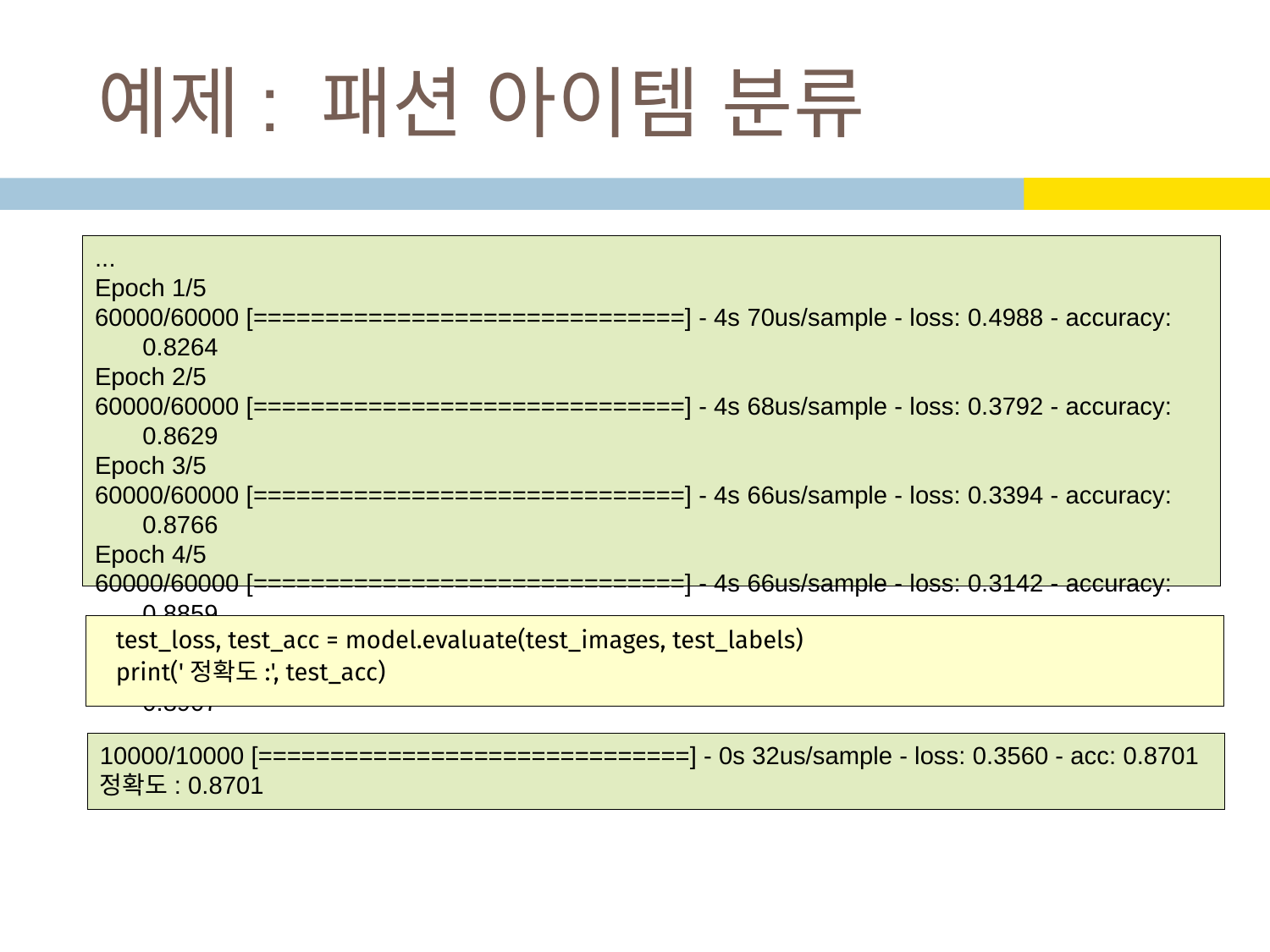

# 예제: 패션 아이템 분류
...
Epoch 1/5
60000/60000 [==============================] - 4s 70us/sample - loss: 0.4988 - accuracy: 0.8264
Epoch 2/5
60000/60000 [==============================] - 4s 68us/sample - loss: 0.3792 - accuracy: 0.8629
Epoch 3/5
60000/60000 [==============================] - 4s 66us/sample - loss: 0.3394 - accuracy: 0.8766
Epoch 4/5
60000/60000 [==============================] - 4s 66us/sample - loss: 0.3142 - accuracy: 0.8859
Epoch 5/5
60000/60000 [==============================] - 4s 65us/sample - loss: 0.2977 - accuracy: 0.8907
test_loss, test_acc = model.evaluate(test_images, test_labels)
print('정확도:', test_acc)
10000/10000 [==============================] - 0s 32us/sample - loss: 0.3560 - acc: 0.8701
정확도: 0.8701